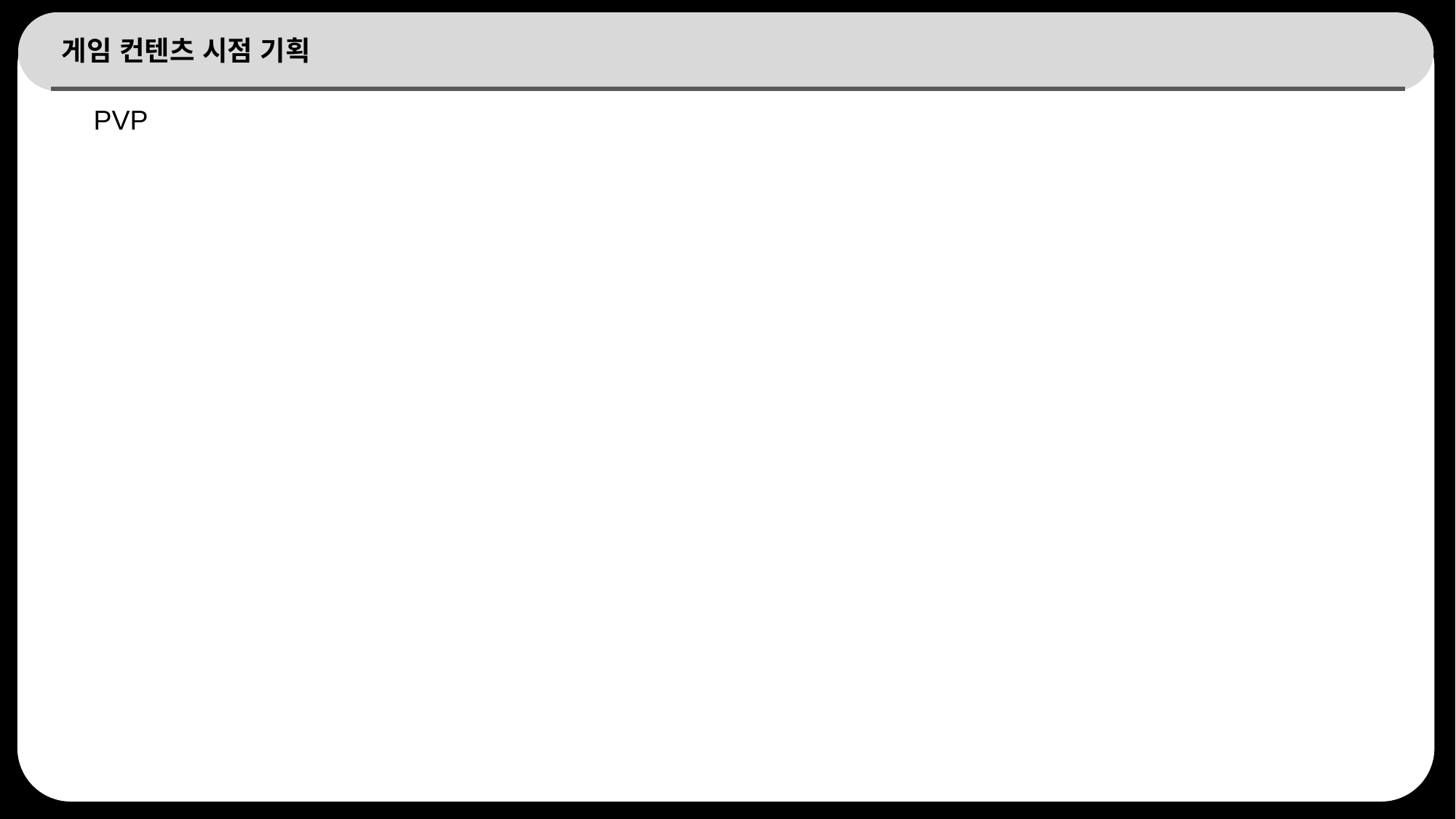

# 게임 컨텐츠 시점 기획
PVP
22